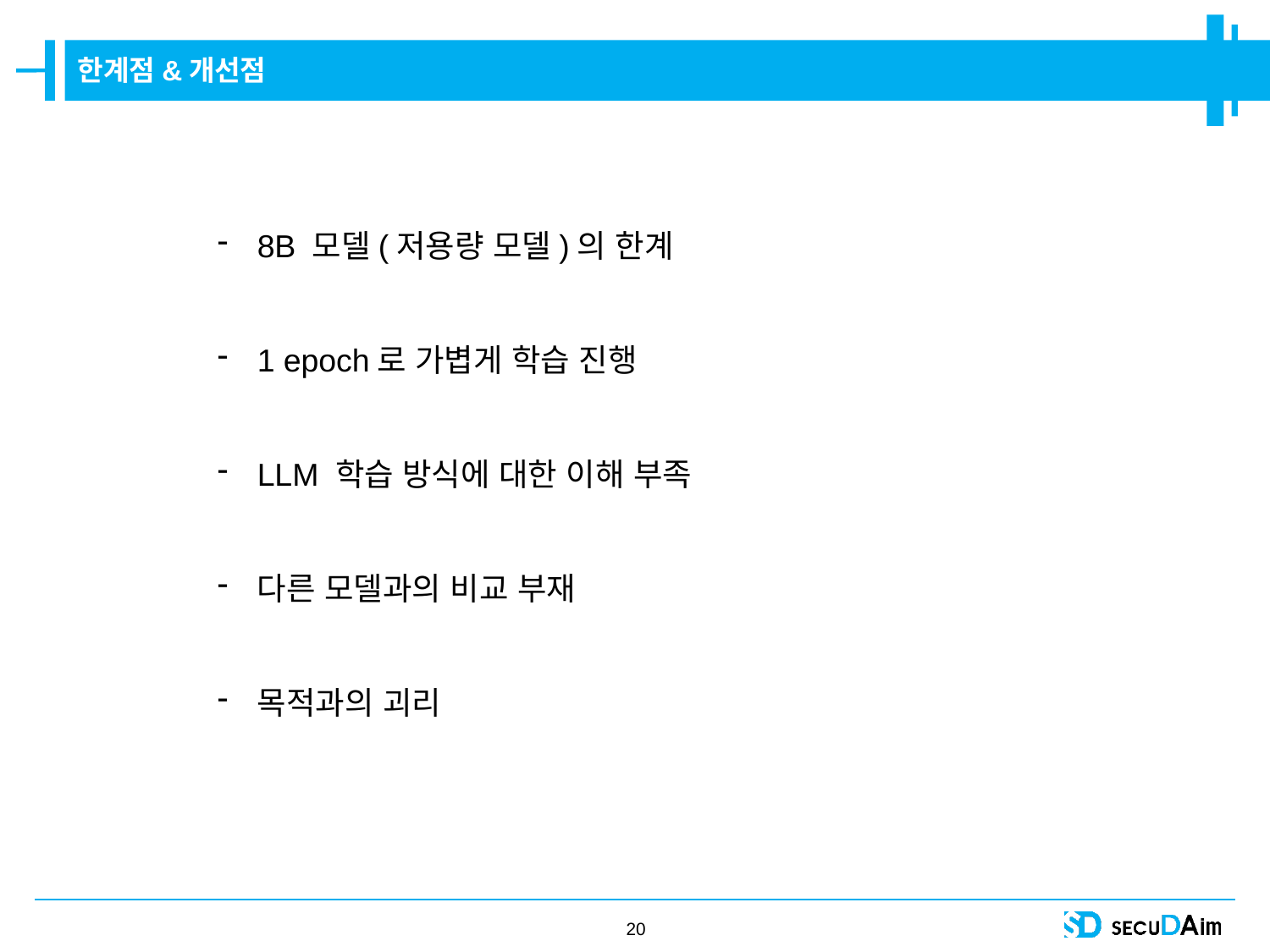

한계점&개선점
8B 모델(저용량 모델)의 한계

1 epoch로 가볍게 학습 진행

LLM 학습 방식에 대한 이해 부족

다른 모델과의 비교 부재

목적과의 괴리